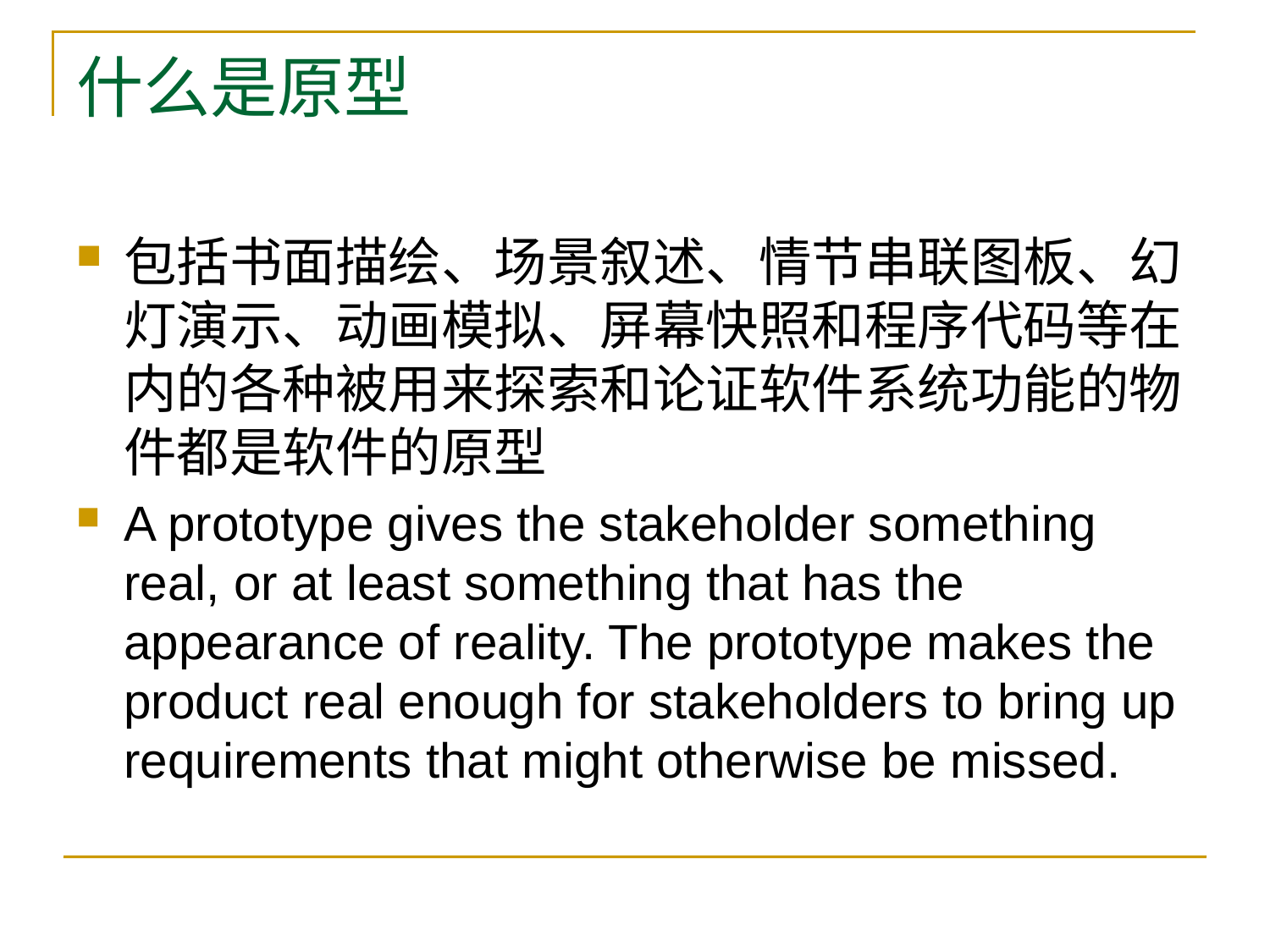

# 什么是原型
包括书面描绘、场景叙述、情节串联图板、幻灯演示、动画模拟、屏幕快照和程序代码等在内的各种被用来探索和论证软件系统功能的物件都是软件的原型
A prototype gives the stakeholder something real, or at least something that has the appearance of reality. The prototype makes the product real enough for stakeholders to bring up requirements that might otherwise be missed.